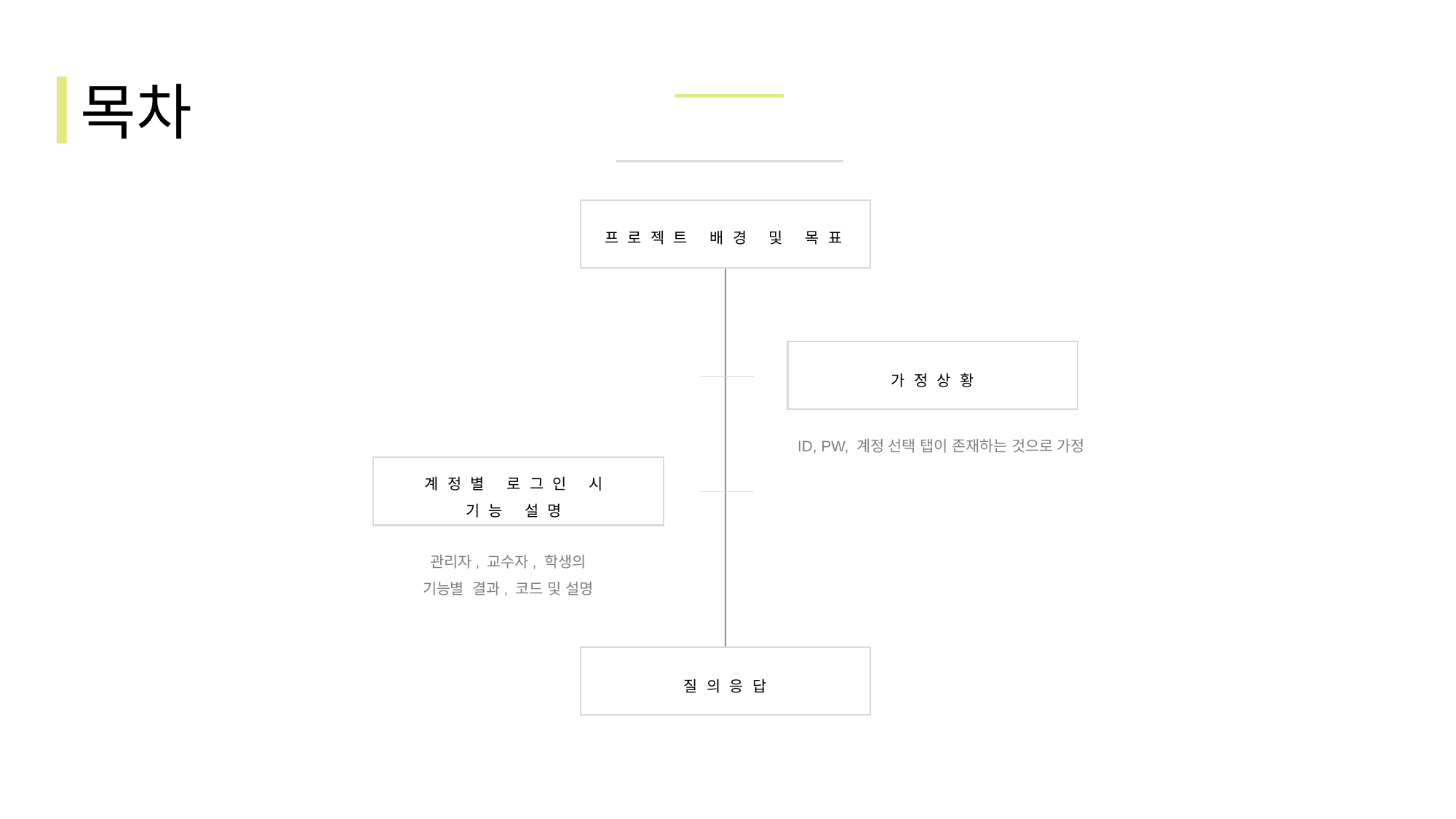

목차

프로젝트 배경 및 목표

가정상황

 ID, PW, 계정 선택 탭이 존재하는 것으로 가정

계정별 로그인 시
기능 설명

관리자, 교수자, 학생의
기능별  결과, 코드 및 설명

질의응답